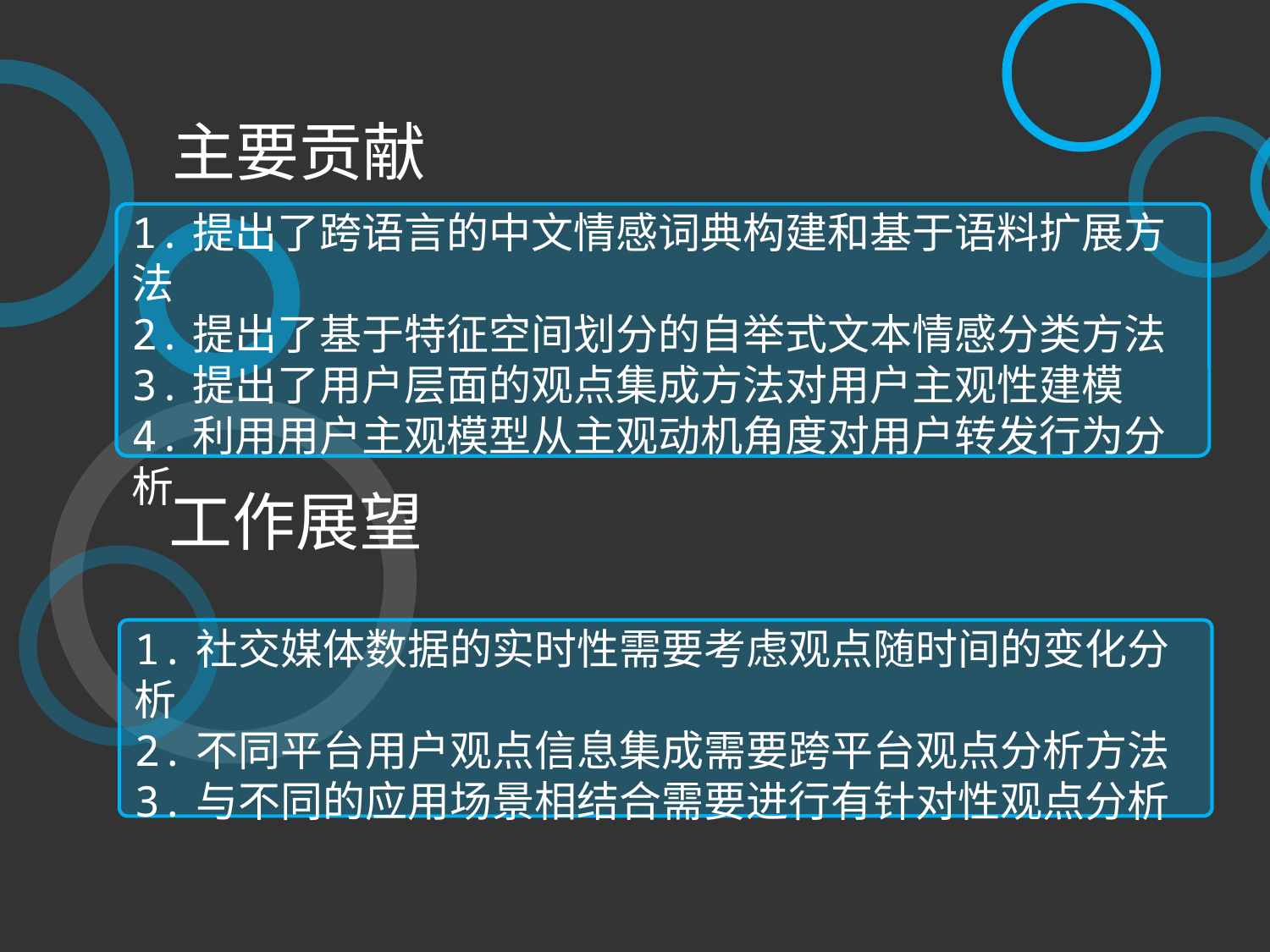

主要贡献

1.提出了跨语言的中文情感词典构建和基于语料扩展方法
2.提出了基于特征空间划分的自举式文本情感分类方法
3.提出了用户层面的观点集成方法对用户主观性建模
4.利用用户主观模型从主观动机角度对用户转发行为分析

工作展望

1.社交媒体数据的实时性需要考虑观点随时间的变化分析
2.不同平台用户观点信息集成需要跨平台观点分析方法
3.与不同的应用场景相结合需要进行有针对性观点分析